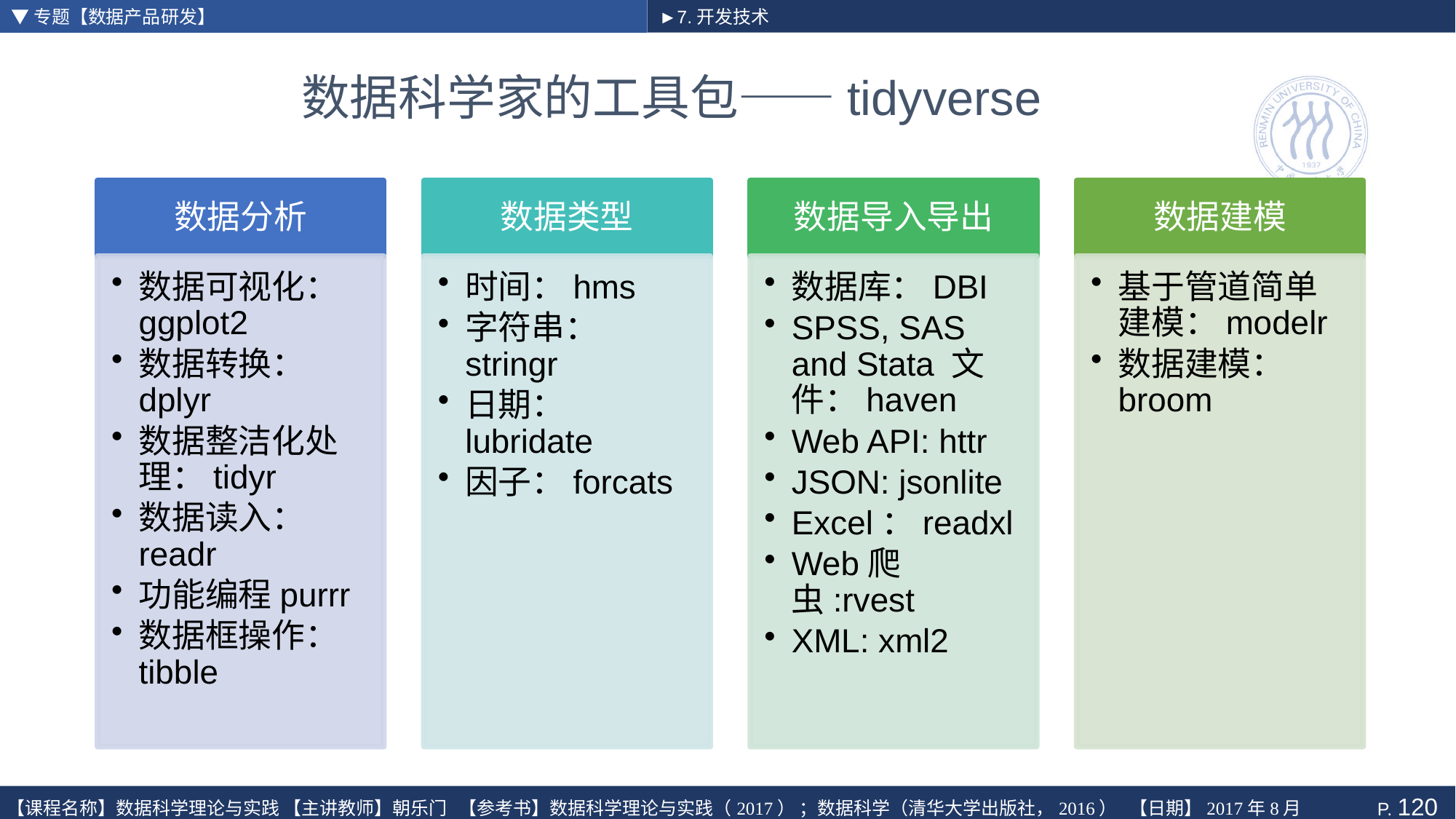

▼专题【数据产品研发】
►7.开发技术
# 数据科学家的工具包——tidyverse
数据分析
数据可视化：ggplot2
数据转换：dplyr
数据整洁化处理：tidyr
数据读入：readr
功能编程purrr
数据框操作：tibble
数据类型
时间：hms
字符串：stringr
日期：lubridate
因子：forcats
数据导入导出
数据库：DBI
SPSS, SAS and Stata 文件：haven
Web API: httr
JSON: jsonlite
Excel：readxl
Web爬虫:rvest
XML: xml2
数据建模
基于管道简单建模：modelr
数据建模：broom